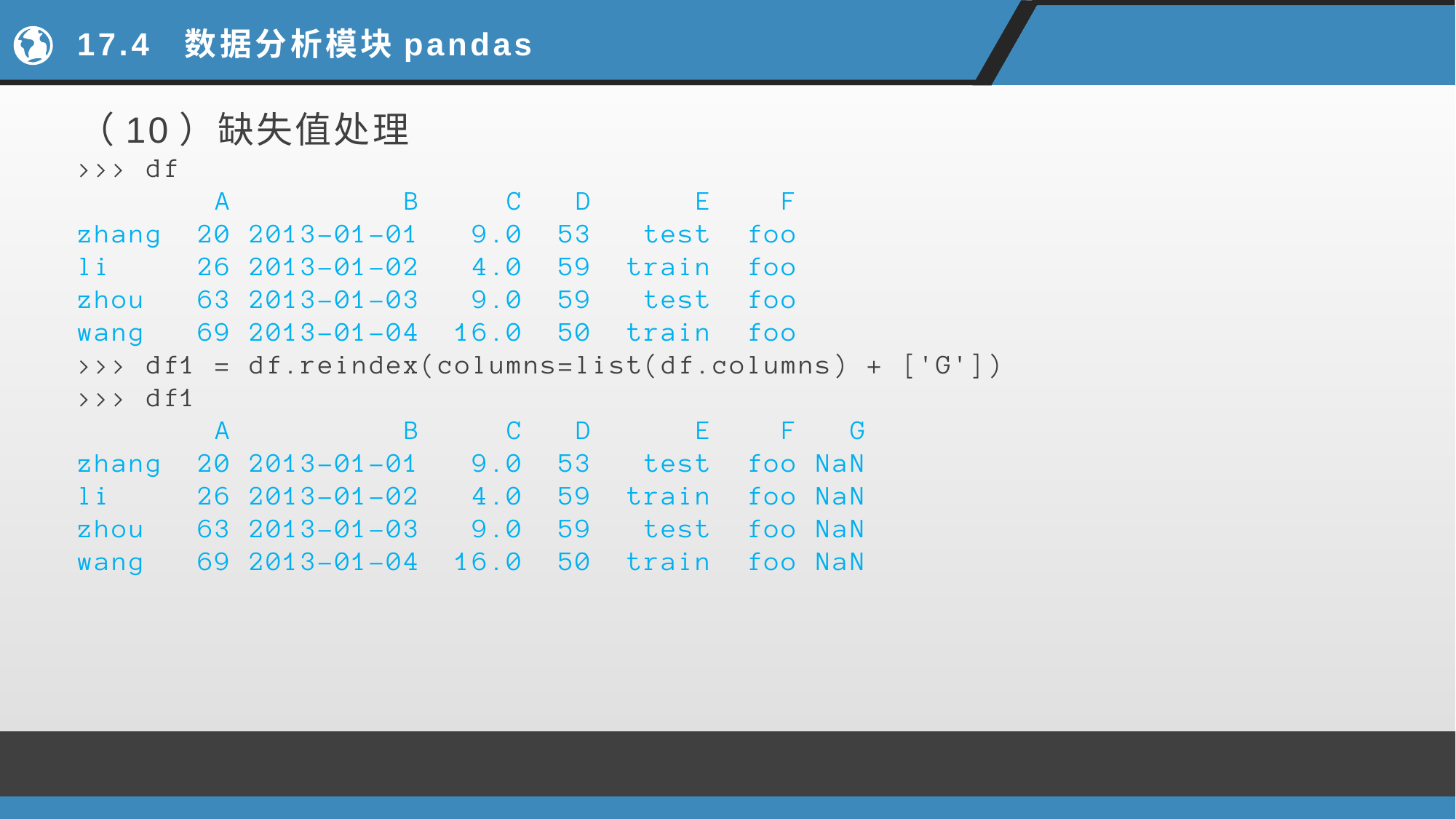

# 17.4  数据分析模块pandas

（10）缺失值处理
>>> df
        A          B     C   D      E    F
zhang  20 2013-01-01   9.0  53   test  foo
li     26 2013-01-02   4.0  59  train  foo
zhou   63 2013-01-03   9.0  59   test  foo
wang   69 2013-01-04  16.0  50  train  foo
>>> df1 = df.reindex(columns=list(df.columns) + ['G'])
>>> df1
        A          B     C   D      E    F   G
zhang  20 2013-01-01   9.0  53   test  foo NaN
li     26 2013-01-02   4.0  59  train  foo NaN
zhou   63 2013-01-03   9.0  59   test  foo NaN
wang   69 2013-01-04  16.0  50  train  foo NaN